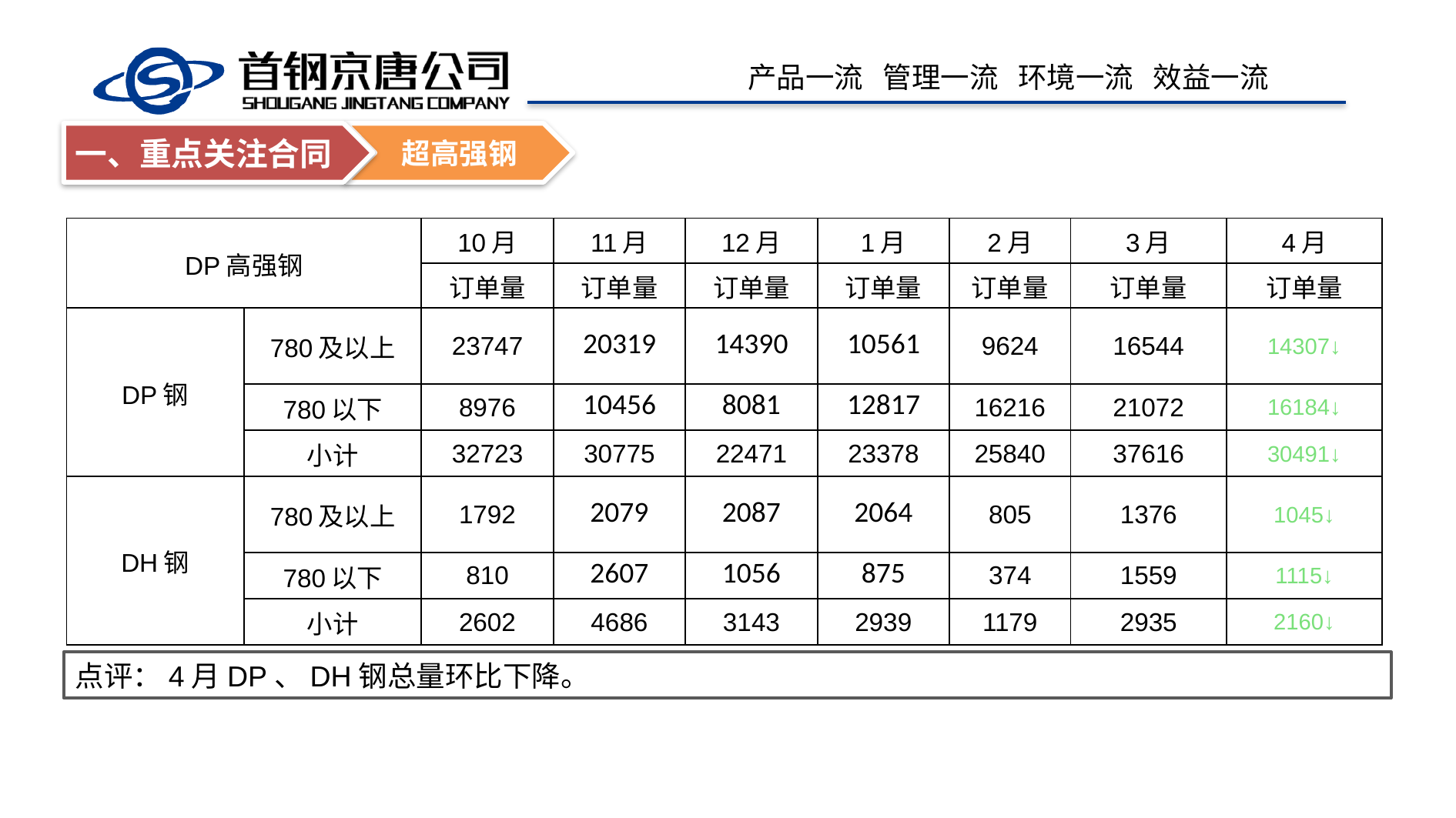

一、重点关注合同
超高强钢
| DP高强钢 |  | 10月 | 11月 | 12月 | 1月 | 2月 | 3月 | 4月 |
| --- | --- | --- | --- | --- | --- | --- | --- | --- |
|  |  | 订单量 | 订单量 | 订单量 | 订单量 | 订单量 | 订单量 | 订单量 |
| DP钢 | 780及以上 | 23747 | 20319 | 14390 | 10561 | 9624 | 16544 | 14307↓ |
|  | 780以下 | 8976 | 10456 | 8081 | 12817 | 16216 | 21072 | 16184↓ |
|  | 小计 | 32723 | 30775 | 22471 | 23378 | 25840 | 37616 | 30491↓ |
| DH钢 | 780及以上 | 1792 | 2079 | 2087 | 2064 | 805 | 1376 | 1045↓ |
|  | 780以下 | 810 | 2607 | 1056 | 875 | 374 | 1559 | 1115↓ |
|  | 小计 | 2602 | 4686 | 3143 | 2939 | 1179 | 2935 | 2160↓ |
点评：4月DP、DH钢总量环比下降。